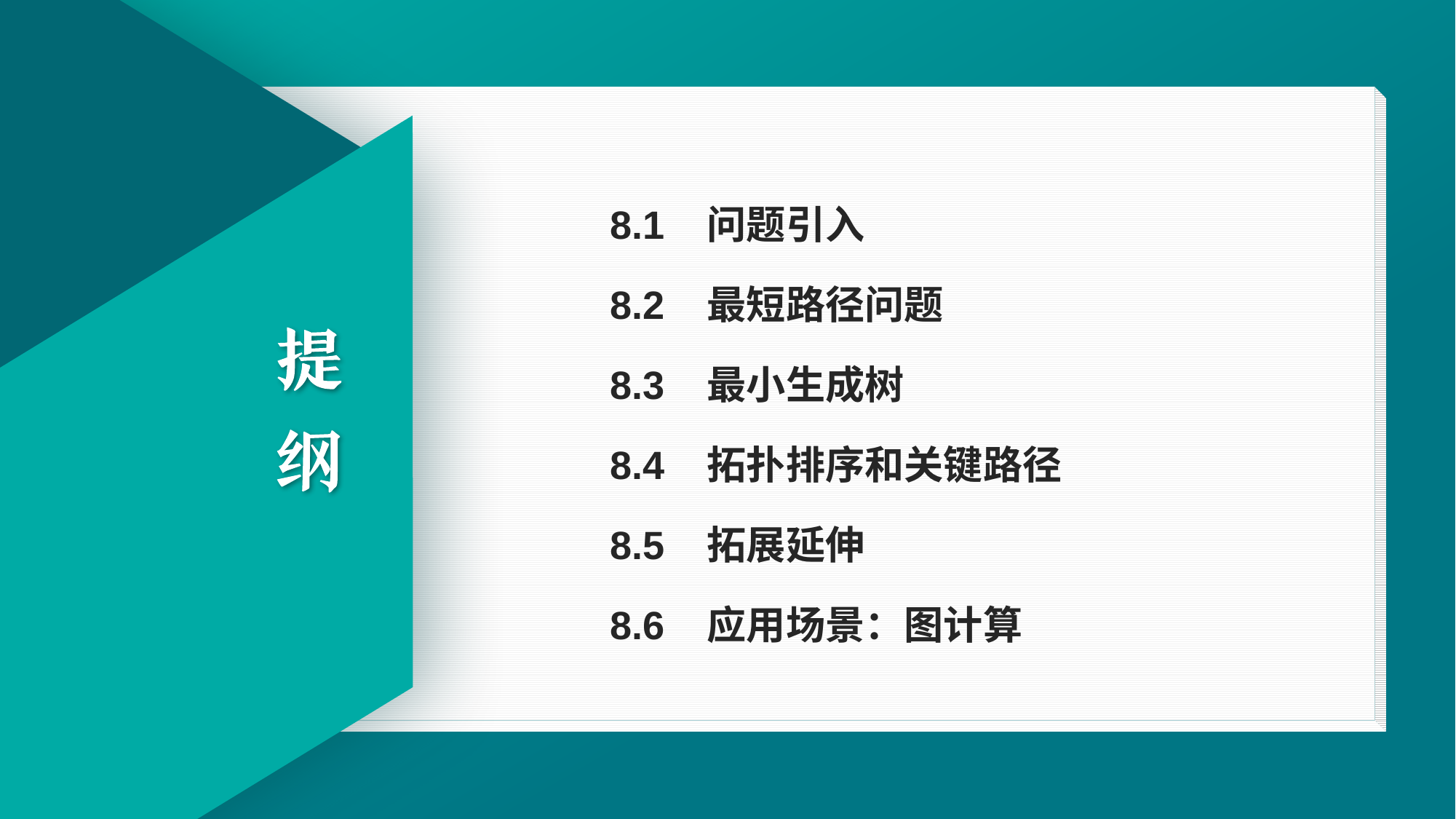

8.1   问题引入
8.2   最短路径问题
8.3   最小生成树
8.4   拓扑排序和关键路径
8.5   拓展延伸
8.6   应用场景：图计算